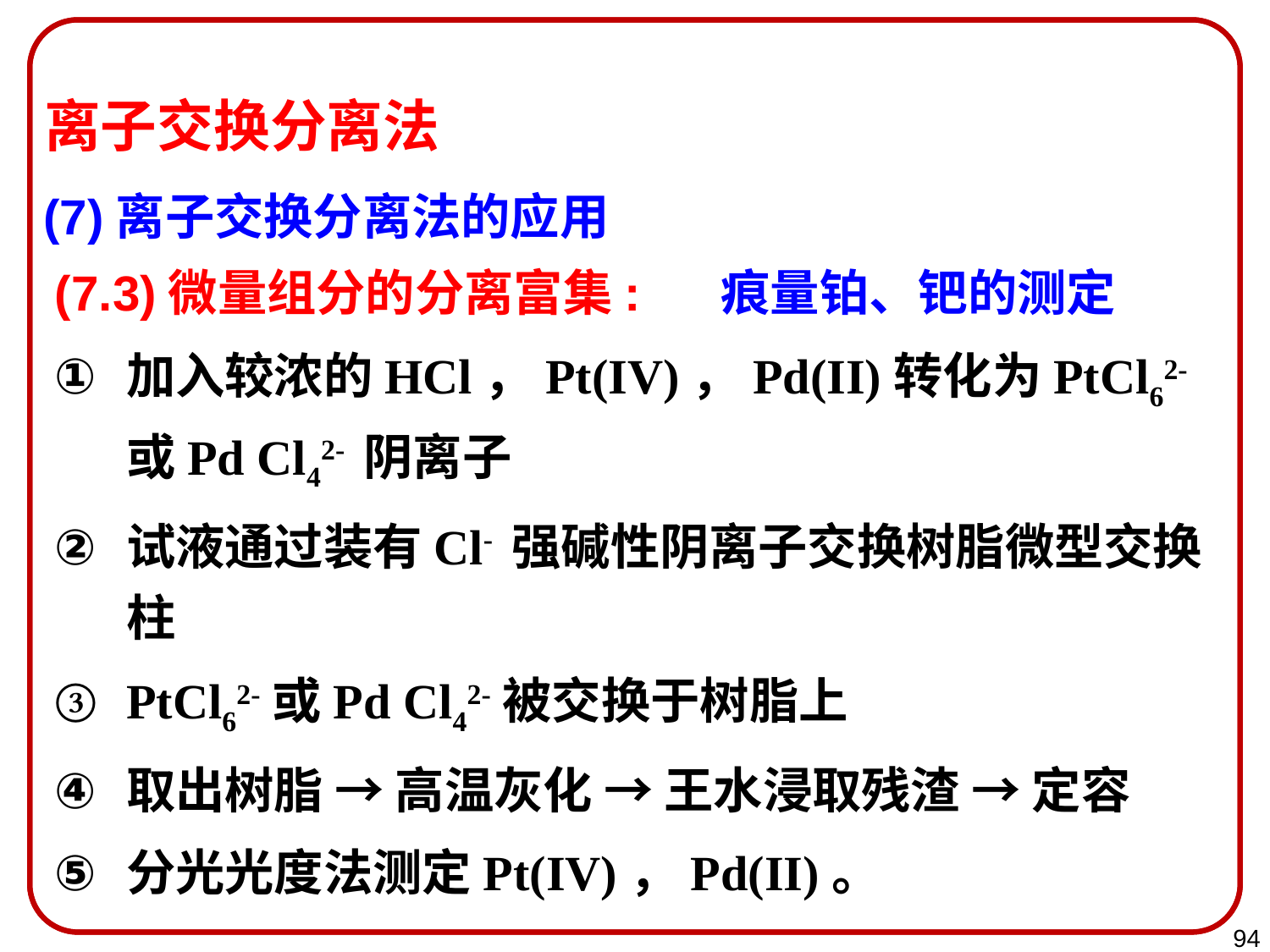

离子交换分离法
(7)离子交换分离法的应用
(7.3)微量组分的分离富集:     痕量铂、钯的测定
加入较浓的HCl，Pt(IV)，Pd(II)转化为PtCl62-  或Pd Cl42- 阴离子
试液通过装有Cl- 强碱性阴离子交换树脂微型交换柱
PtCl62-或Pd Cl42-被交换于树脂上
取出树脂 → 高温灰化 → 王水浸取残渣 → 定容
分光光度法测定Pt(IV)，Pd(II)。
94